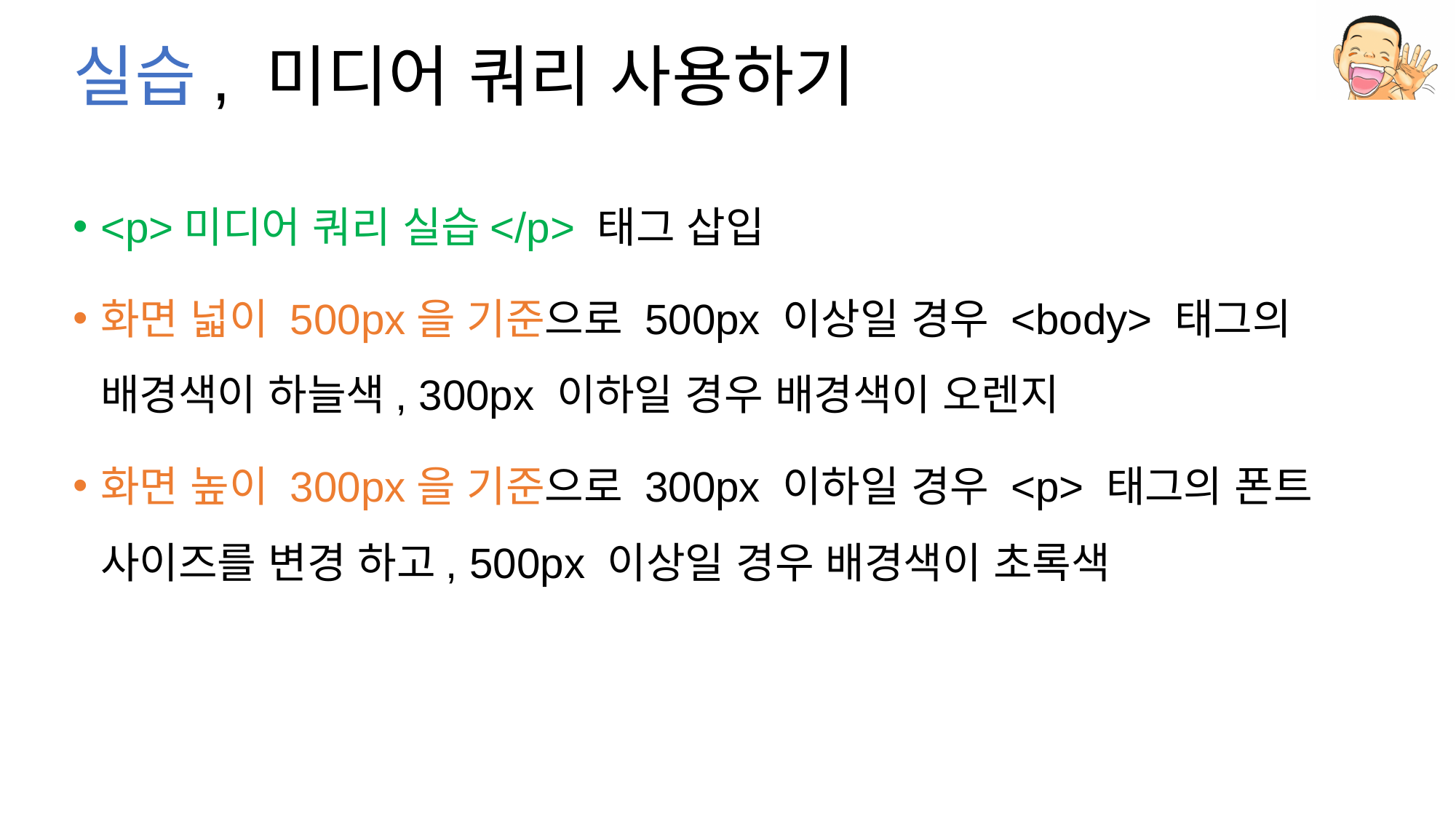

# 실습, 미디어 쿼리 사용하기
<p>미디어 쿼리 실습</p> 태그 삽입
화면 넓이 500px을 기준으로 500px 이상일 경우 <body> 태그의 배경색이 하늘색, 300px 이하일 경우 배경색이 오렌지
화면 높이 300px을 기준으로 300px 이하일 경우 <p> 태그의 폰트 사이즈를 변경 하고, 500px 이상일 경우 배경색이 초록색